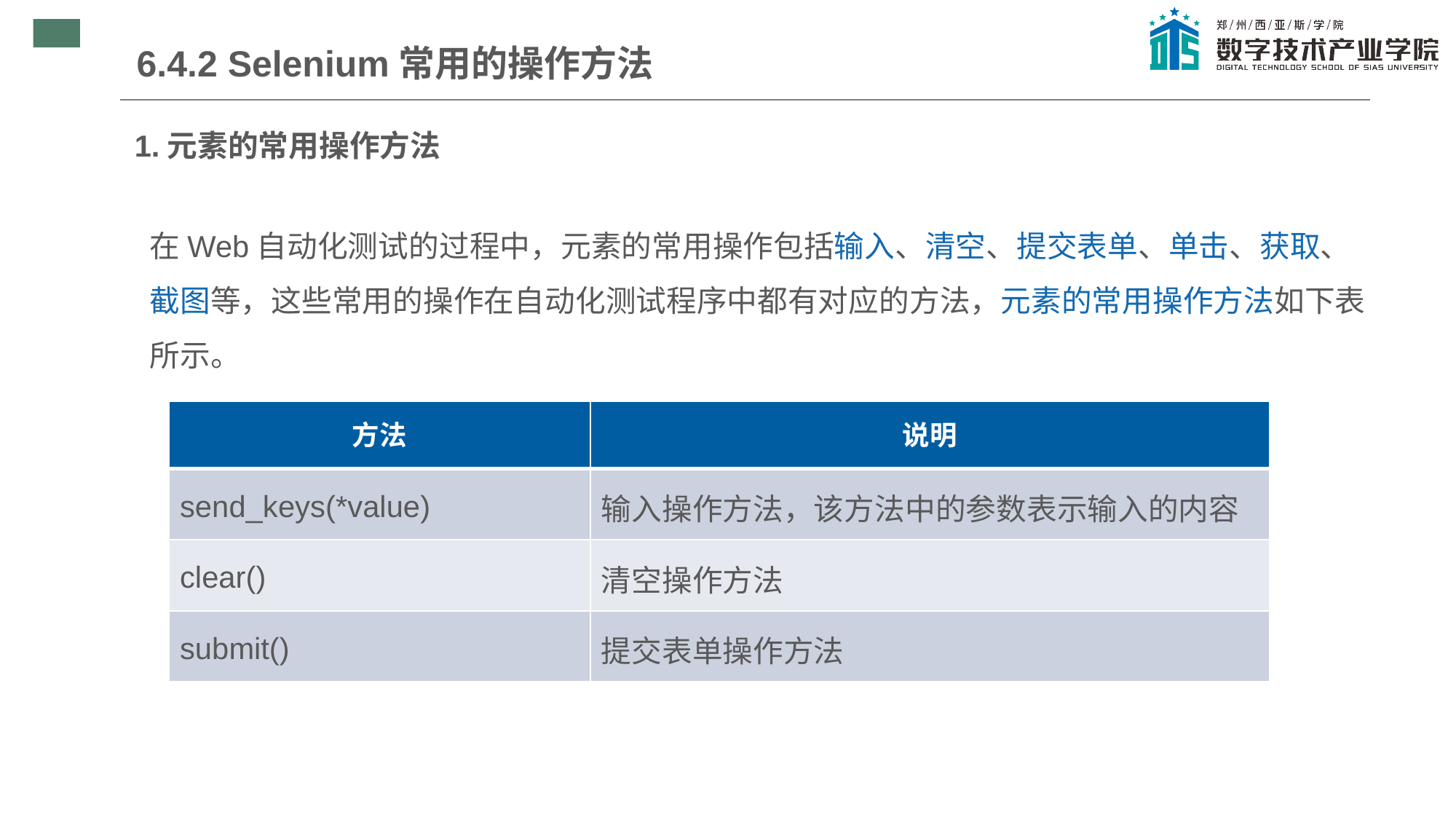

6.4.2 Selenium常用的操作方法
1.元素的常用操作方法
在Web自动化测试的过程中，元素的常用操作包括输入、清空、提交表单、单击、获取、截图等，这些常用的操作在自动化测试程序中都有对应的方法，元素的常用操作方法如下表所示。
| 方法 | 说明 |
| --- | --- |
| send\_keys(\*value) | 输入操作方法，该方法中的参数表示输入的内容 |
| clear() | 清空操作方法 |
| submit() | 提交表单操作方法 |